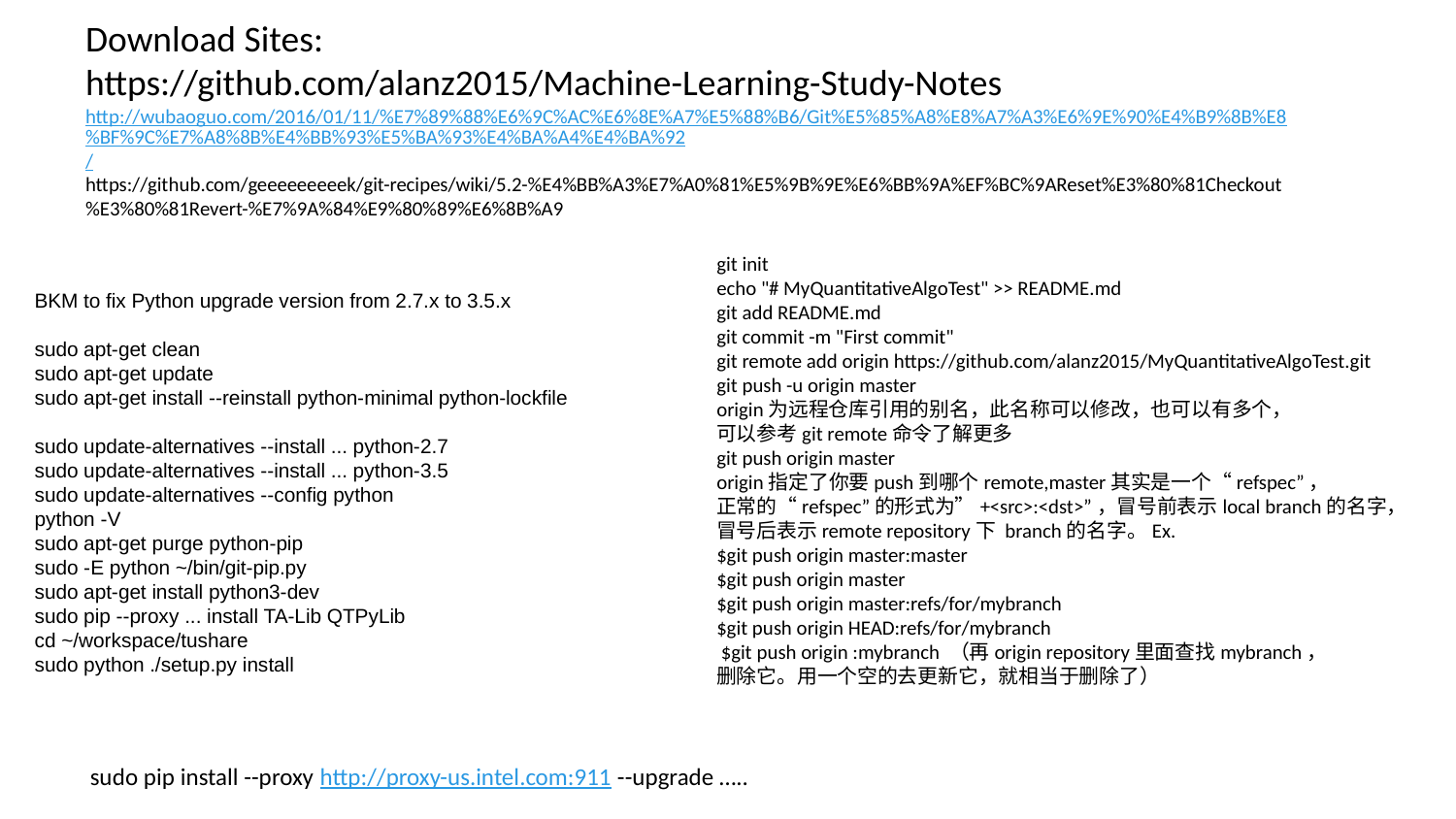

Download Sites:
https://github.com/alanz2015/Machine-Learning-Study-Notes
http://wubaoguo.com/2016/01/11/%E7%89%88%E6%9C%AC%E6%8E%A7%E5%88%B6/Git%E5%85%A8%E8%A7%A3%E6%9E%90%E4%B9%8B%E8%BF%9C%E7%A8%8B%E4%BB%93%E5%BA%93%E4%BA%A4%E4%BA%92/
https://github.com/geeeeeeeeek/git-recipes/wiki/5.2-%E4%BB%A3%E7%A0%81%E5%9B%9E%E6%BB%9A%EF%BC%9AReset%E3%80%81Checkout%E3%80%81Revert-%E7%9A%84%E9%80%89%E6%8B%A9
git init
echo "# MyQuantitativeAlgoTest" >> README.md
git add README.md
git commit -m "First commit"
git remote add origin https://github.com/alanz2015/MyQuantitativeAlgoTest.git
git push -u origin master
﻿origin为远程仓库引用的别名，此名称可以修改，也可以有多个，
可以参考git remote命令了解更多
git push origin master
origin指定了你要push到哪个remote,master其实是一个“refspec”，
正常的“refspec”的形式为”+<src>:<dst>”，冒号前表示local branch的名字，
冒号后表示remote repository下 branch的名字。Ex.
$git push origin master:master
$git push origin master
$git push origin master:refs/for/mybranch
$git push origin HEAD:refs/for/mybranch
 $git push origin :mybranch （再origin repository里面查找mybranch，
删除它。用一个空的去更新它，就相当于删除了）

BKM to fix Python upgrade version from 2.7.x to 3.5.x
﻿
sudo apt-get clean
sudo apt-get update
sudo apt-get install --reinstall python-minimal python-lockfile

sudo update-alternatives --install ... python-2.7
sudo update-alternatives --install ... python-3.5
sudo update-alternatives --config python
python -V
sudo apt-get purge python-pip
sudo -E python ~/bin/git-pip.py
sudo apt-get install python3-dev
sudo pip --proxy ... install TA-Lib QTPyLib
cd ~/workspace/tushare
sudo python ./setup.py install
sudo pip install --proxy http://proxy-us.intel.com:911 --upgrade …..